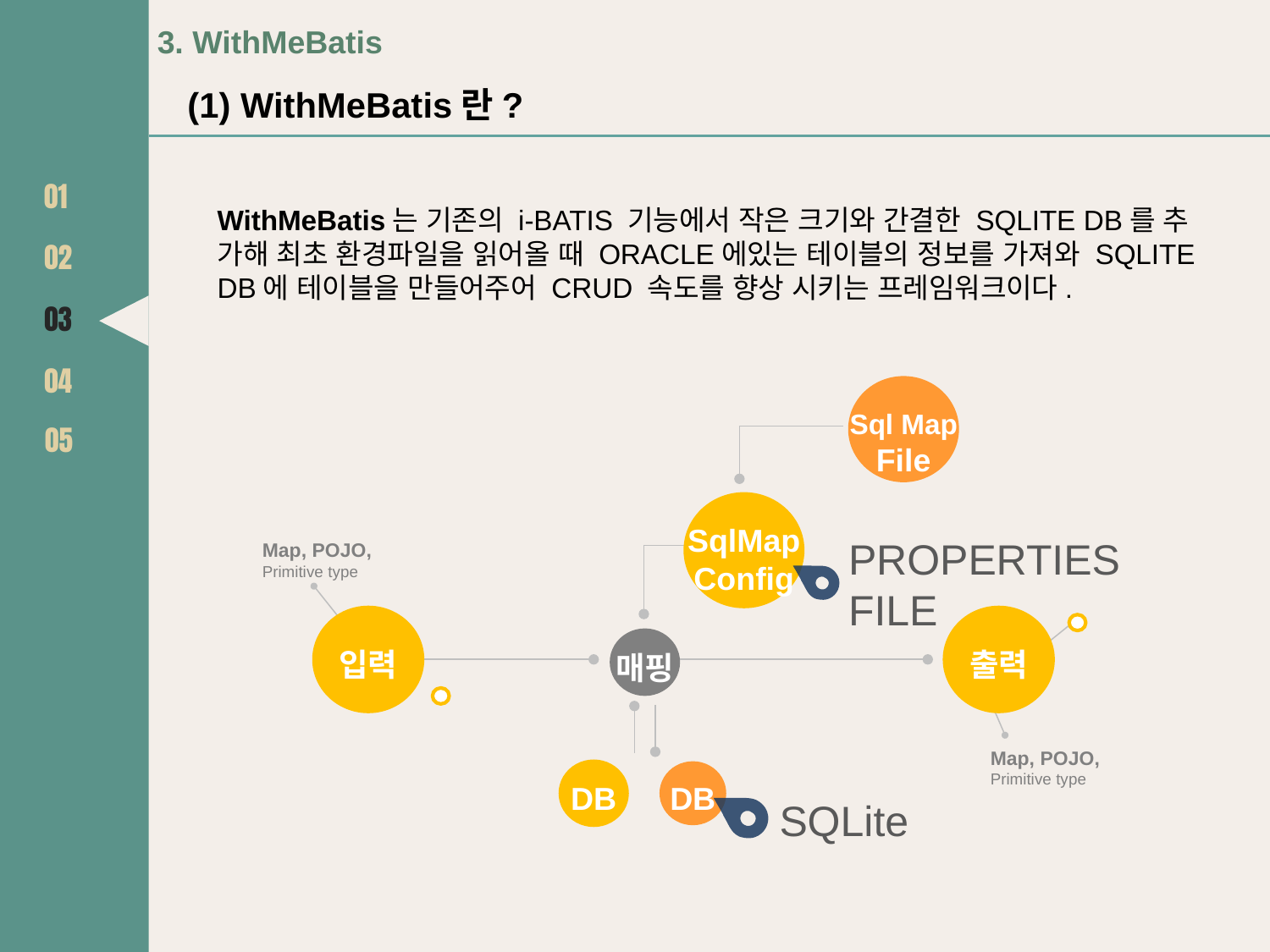

01

02

03
04
05
3. WithMeBatis
(1) WithMeBatis란?

WithMeBatis는 기존의 i-BATIS 기능에서 작은 크기와 간결한 SQLITE DB를 추
가해 최초 환경파일을 읽어올 때 ORACLE에있는 테이블의 정보를 가져와 SQLITE DB에 테이블을 만들어주어 CRUD 속도를 향상 시키는 프레임워크이다.

Sql Map
File

SqlMap
Config
Map, POJO,
Primitive type

PROPERTIES FILE

입력

출력

매핑

Map, POJO,
Primitive type

DB

DB

SQLite